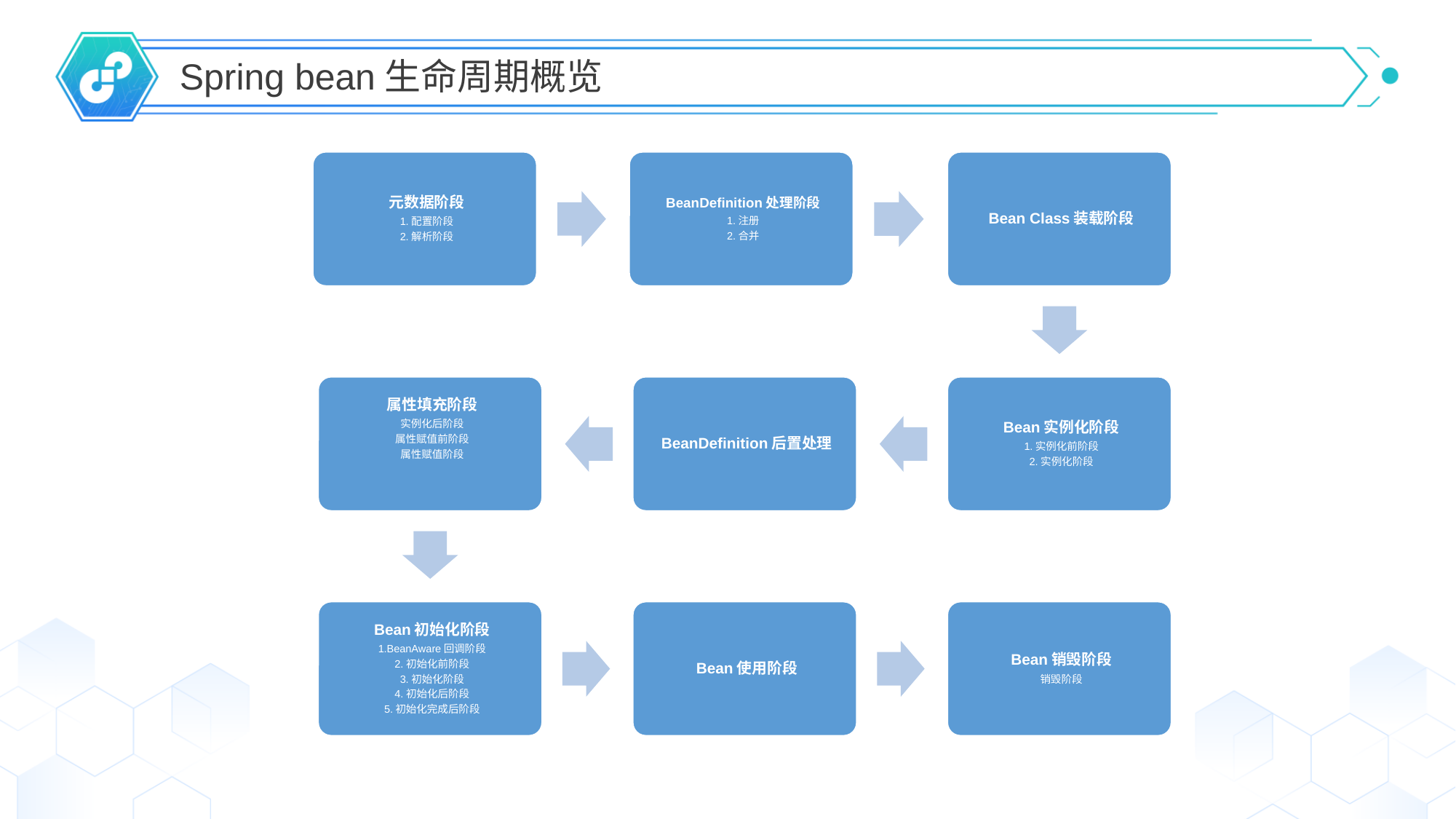

Spring bean生命周期概览
元数据阶段
1.配置阶段
2.解析阶段

BeanDefinition处理阶段
1.注册
2.合并

Bean Class装载阶段

Bean实例化阶段
1.实例化前阶段
2.实例化阶段

BeanDefinition后置处理

属性填充阶段
实例化后阶段
属性赋值前阶段
属性赋值阶段

Bean初始化阶段
1.BeanAware回调阶段
2.初始化前阶段
3.初始化阶段
4.初始化后阶段
5.初始化完成后阶段

Bean使用阶段

Bean销毁阶段
销毁阶段